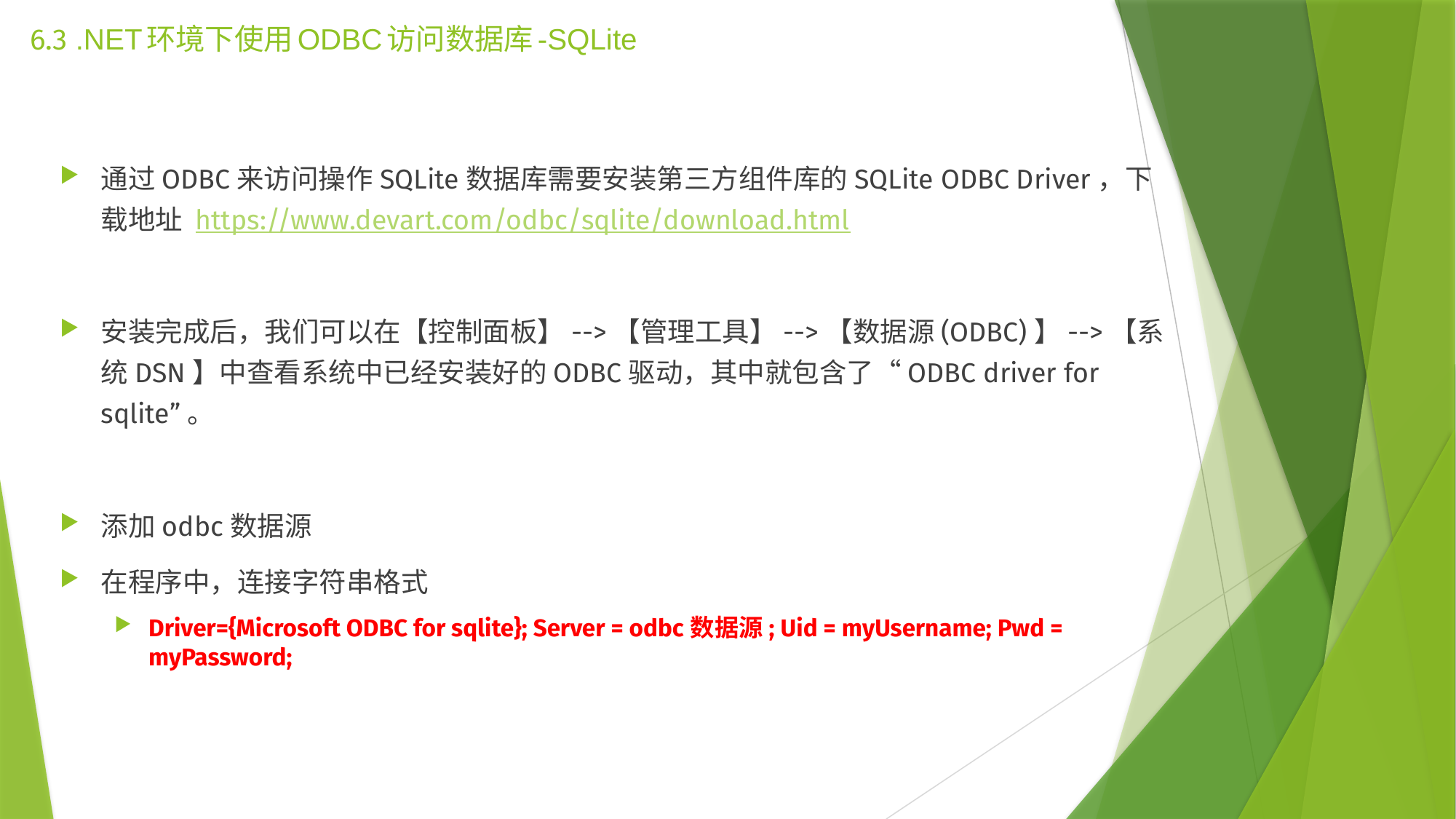

# 6.3 .NET环境下使用ODBC访问数据库-SQLite
通过ODBC来访问操作SQLite数据库需要安装第三方组件库的SQLite ODBC Driver，下载地址 https://www.devart.com/odbc/sqlite/download.html

安装完成后，我们可以在【控制面板】-->【管理工具】-->【数据源(ODBC)】-->【系统DSN】中查看系统中已经安装好的ODBC驱动，其中就包含了“ODBC driver for sqlite”。

添加odbc数据源
在程序中，连接字符串格式
Driver={Microsoft ODBC for sqlite}; Server = odbc数据源; Uid = myUsername; Pwd = myPassword;